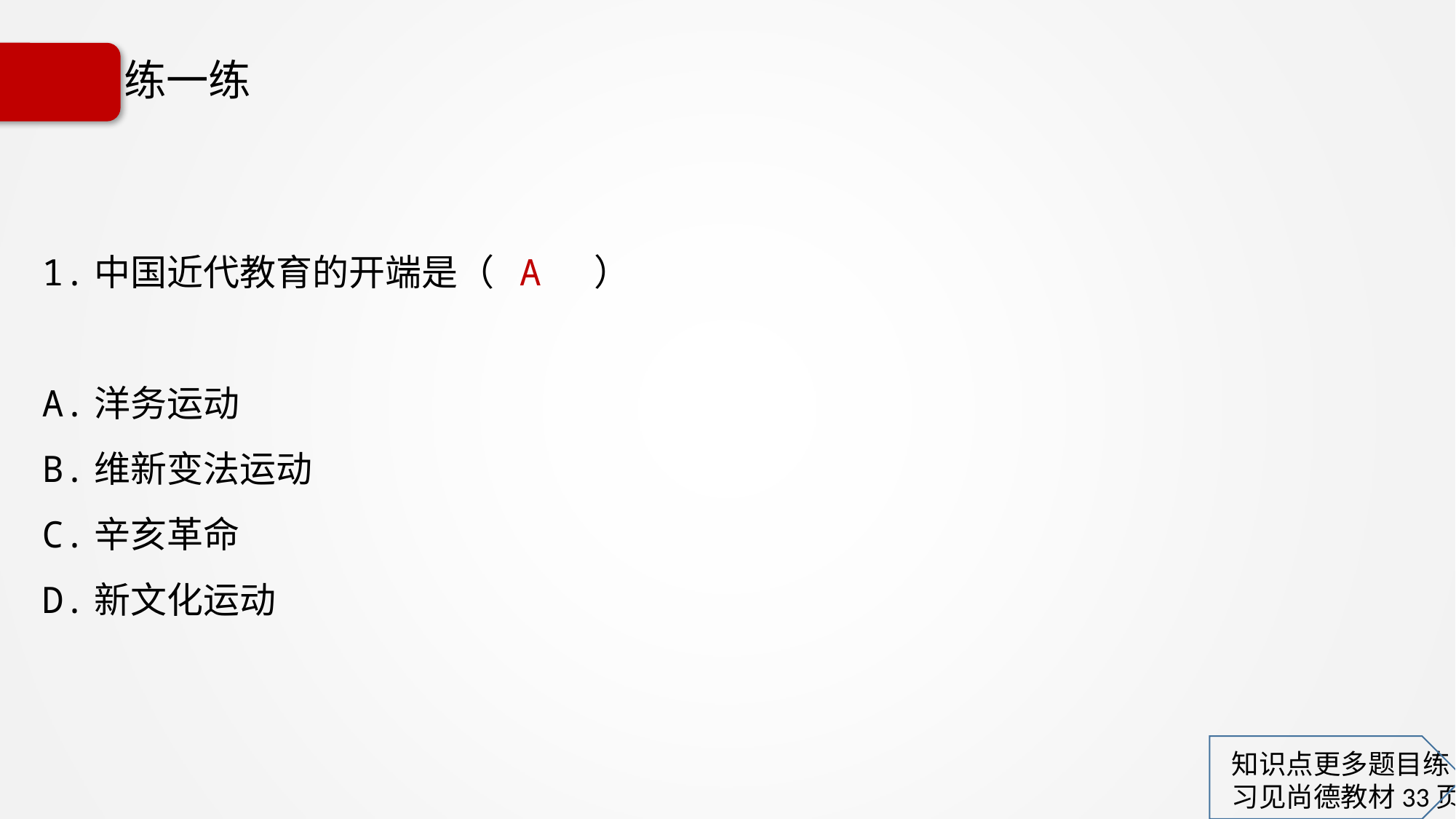

# 练一练
1.中国近代教育的开端是（  A  ）
A.洋务运动
B.维新变法运动
C.辛亥革命
D.新文化运动

知识点更多题目练习见尚德教材33页